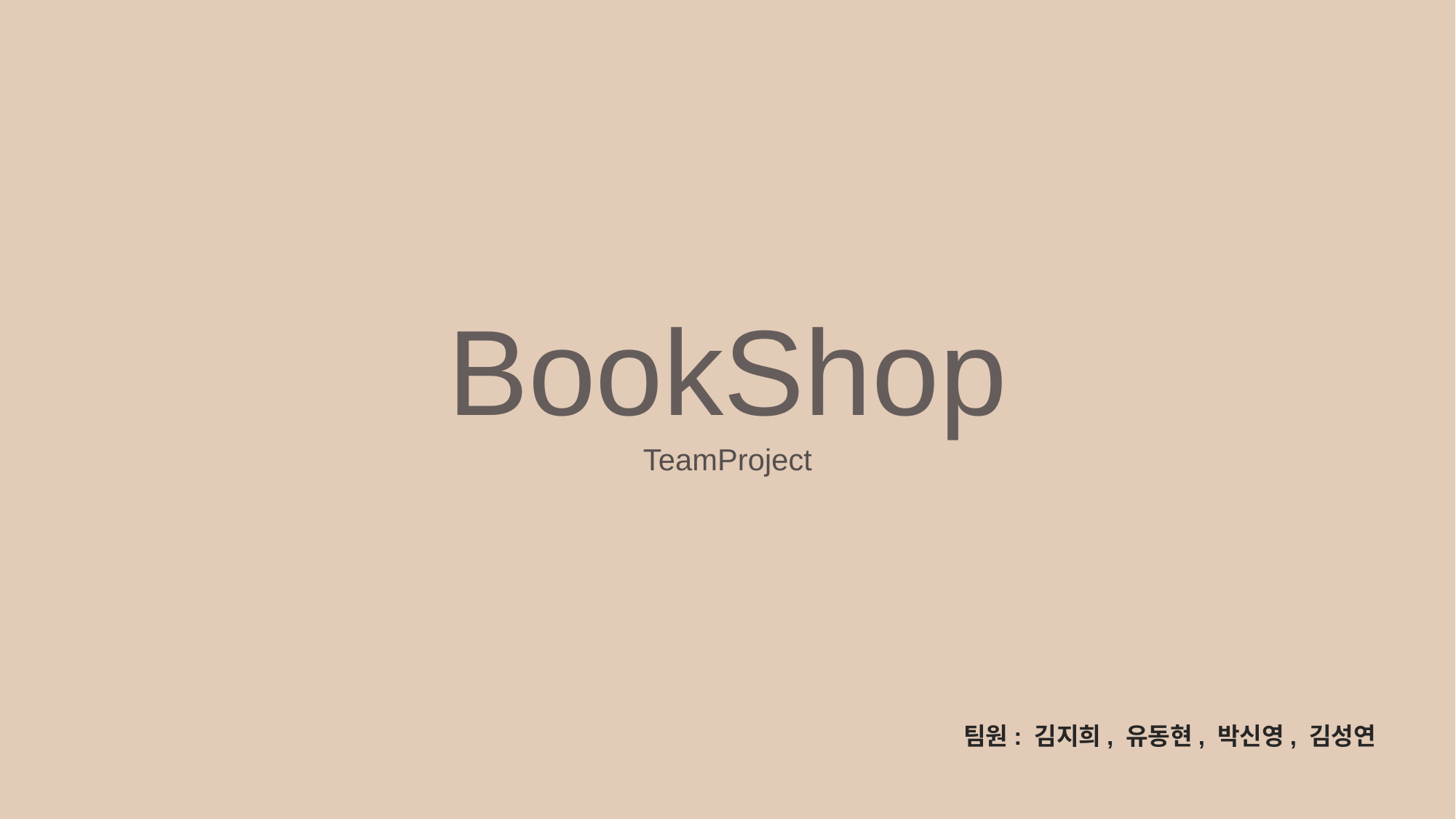

BookShop
TeamProject
팀원: 김지희, 유동현, 박신영, 김성연